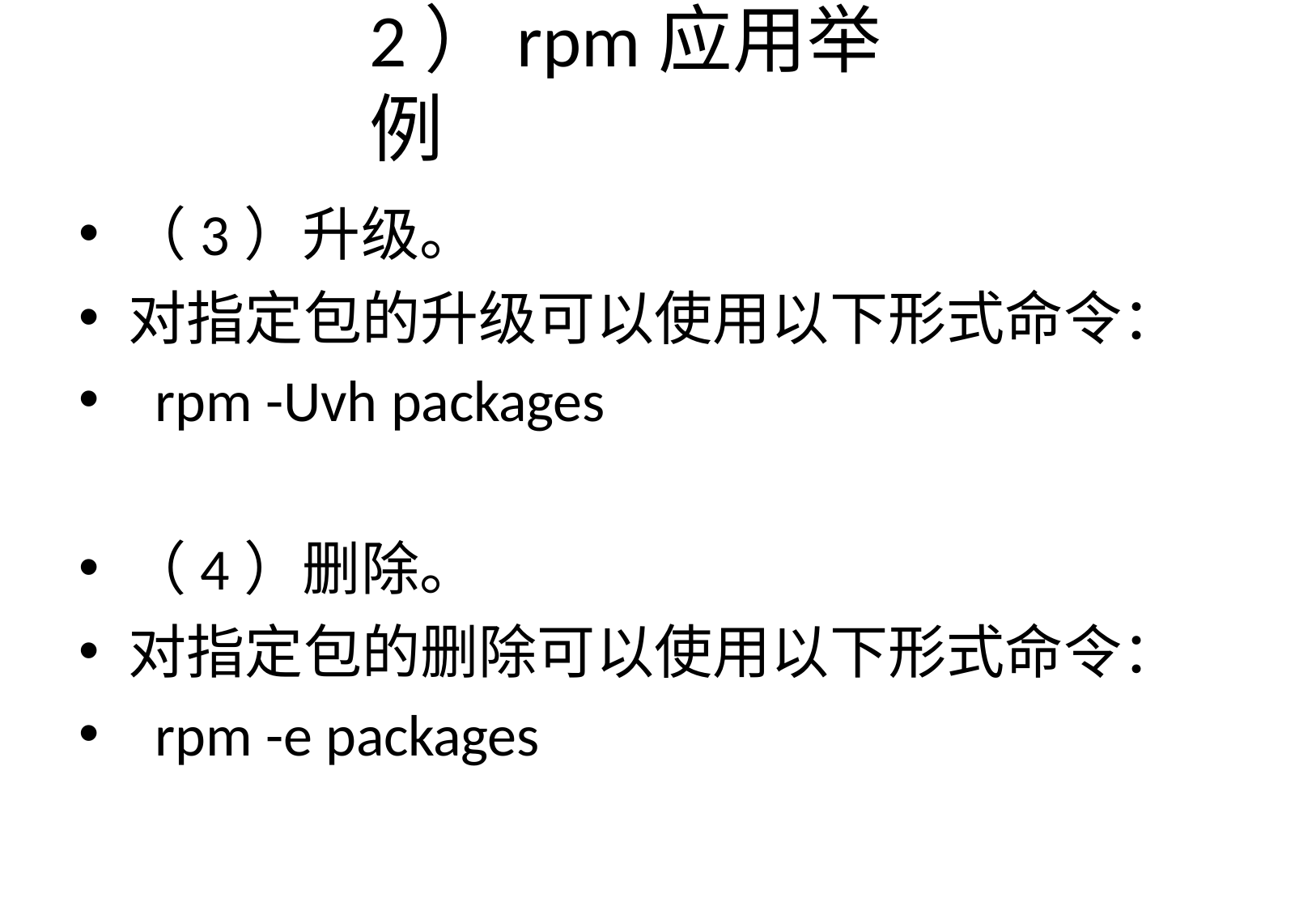

# 2）rpm应用举例
（3）升级。
对指定包的升级可以使用以下形式命令：
rpm -Uvh packages

（4）删除。
对指定包的删除可以使用以下形式命令：
rpm -e packages